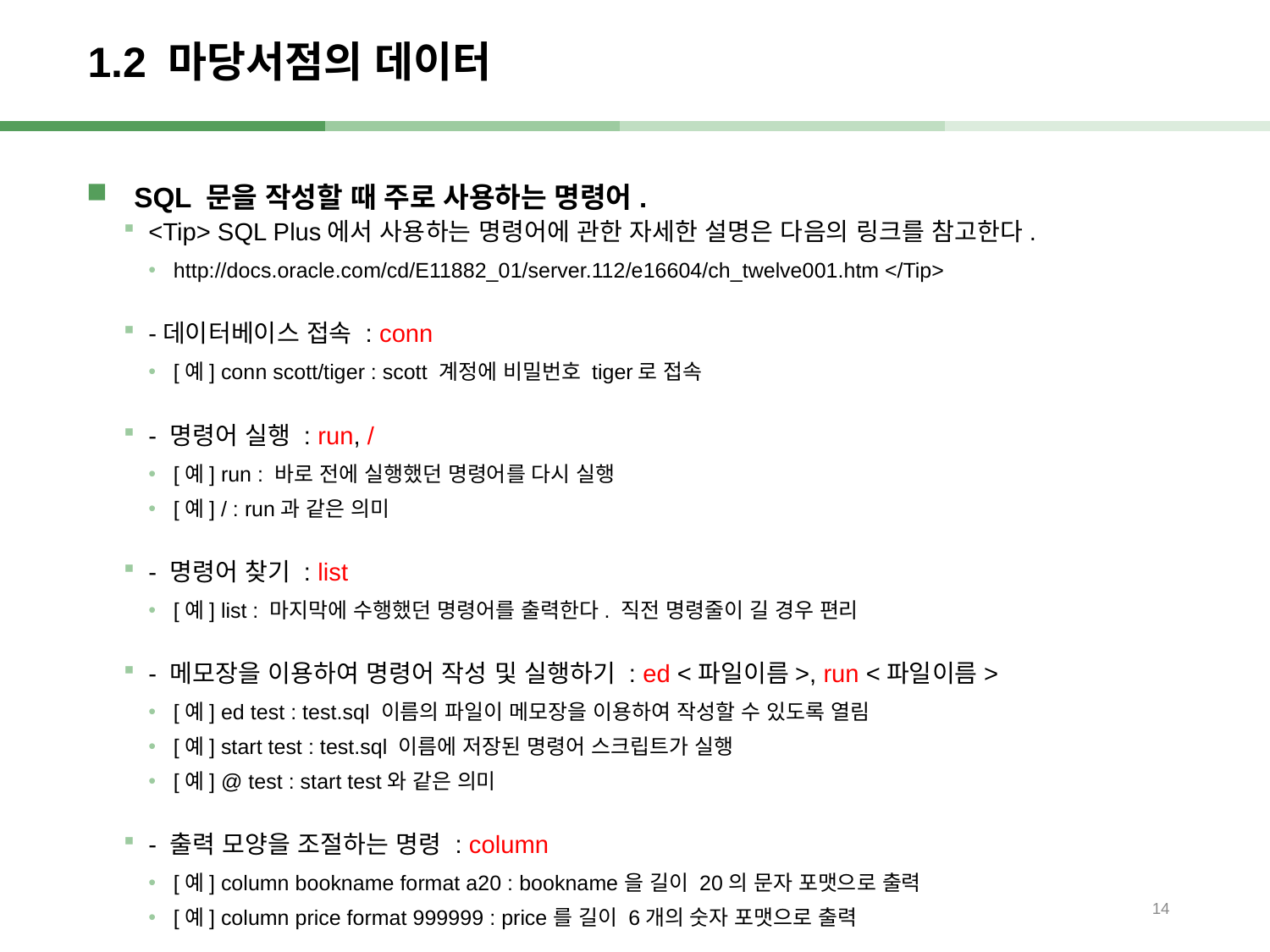

# 1.2 마당서점의 데이터
SQL 문을 작성할 때 주로 사용하는 명령어.
<Tip> SQL Plus에서 사용하는 명령어에 관한 자세한 설명은 다음의 링크를 참고한다.
http://docs.oracle.com/cd/E11882_01/server.112/e16604/ch_twelve001.htm </Tip>

-데이터베이스 접속 : conn
[예] conn scott/tiger : scott 계정에 비밀번호 tiger로 접속

- 명령어 실행 : run, /
[예] run : 바로 전에 실행했던 명령어를 다시 실행
[예] / : run과 같은 의미

- 명령어 찾기 : list
[예] list : 마지막에 수행했던 명령어를 출력한다. 직전 명령줄이 길 경우 편리

- 메모장을 이용하여 명령어 작성 및 실행하기 : ed <파일이름>, run <파일이름>
[예] ed test : test.sql 이름의 파일이 메모장을 이용하여 작성할 수 있도록 열림
[예] start test : test.sql 이름에 저장된 명령어 스크립트가 실행
[예] @ test : start test와 같은 의미

- 출력 모양을 조절하는 명령 : column
[예] column bookname format a20 : bookname을 길이 20의 문자 포맷으로 출력
[예] column price format 999999 : price를 길이 6개의 숫자 포맷으로 출력

14